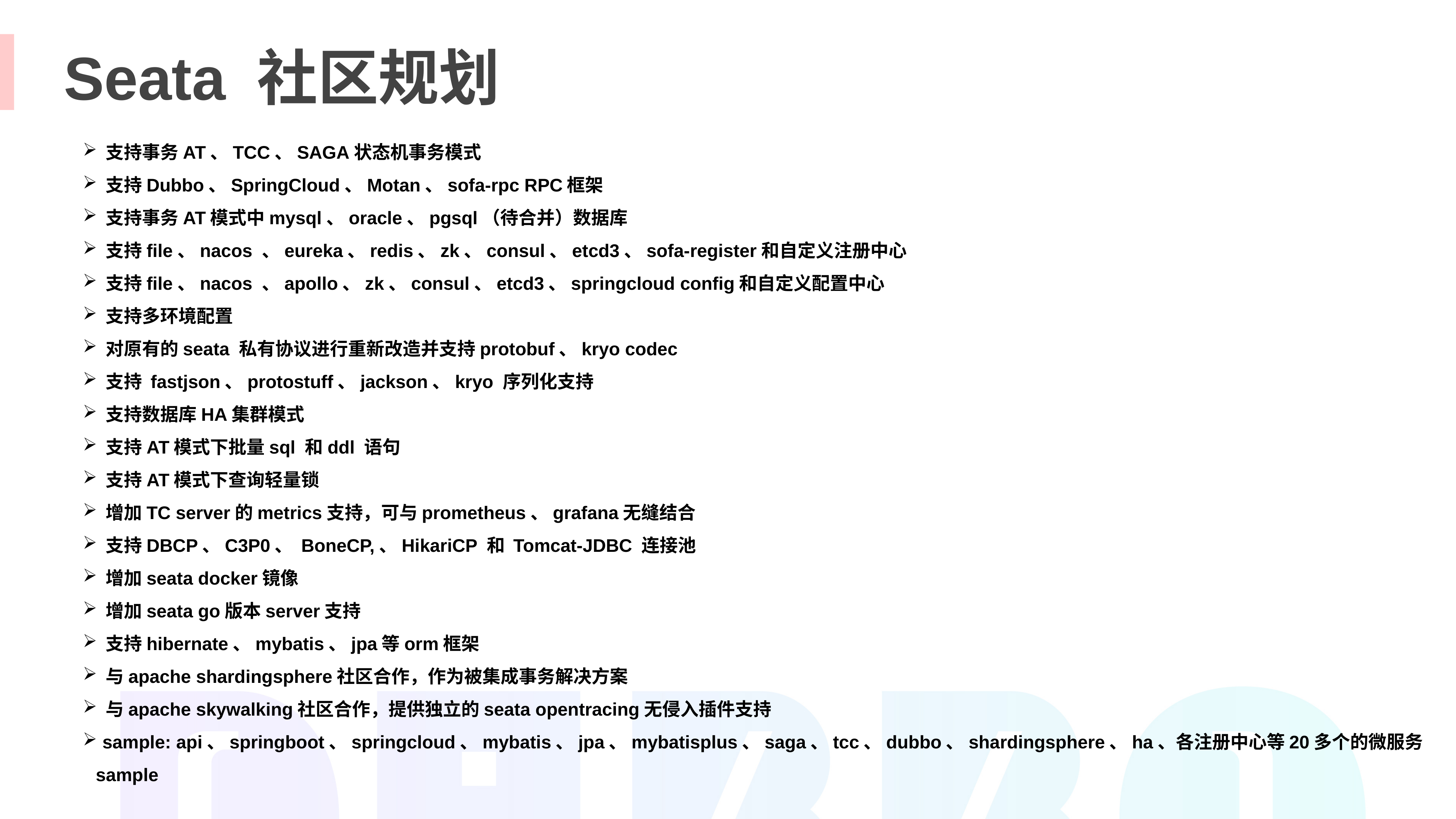

Seata 社区规划
#
 支持事务AT、TCC、SAGA状态机事务模式
 支持Dubbo、SpringCloud、Motan、sofa-rpc RPC框架
 支持事务AT模式中mysql、oracle、pgsql（待合并）数据库
 支持file、nacos 、eureka、redis、zk、consul、etcd3、sofa-register和自定义注册中心
 支持file、nacos 、apollo、zk、consul、etcd3、springcloud config和自定义配置中心
 支持多环境配置
 对原有的seata 私有协议进行重新改造并支持protobuf、kryo codec
 支持 fastjson、protostuff、jackson、kryo 序列化支持
 支持数据库HA集群模式
 支持AT模式下批量sql 和ddl 语句
 支持AT模式下查询轻量锁
 增加TC server的metrics支持，可与prometheus、grafana无缝结合
 支持DBCP、C3P0、 BoneCP,、HikariCP 和 Tomcat-JDBC 连接池
 增加seata docker镜像
 增加seata go版本server支持
 支持hibernate、mybatis、jpa等orm框架
 与apache shardingsphere社区合作，作为被集成事务解决方案
 与apache skywalking社区合作，提供独立的seata opentracing无侵入插件支持
 sample: api、springboot、springcloud、mybatis、jpa、mybatisplus、saga、tcc、dubbo、shardingsphere、ha、各注册中心等20多个的微服务sample